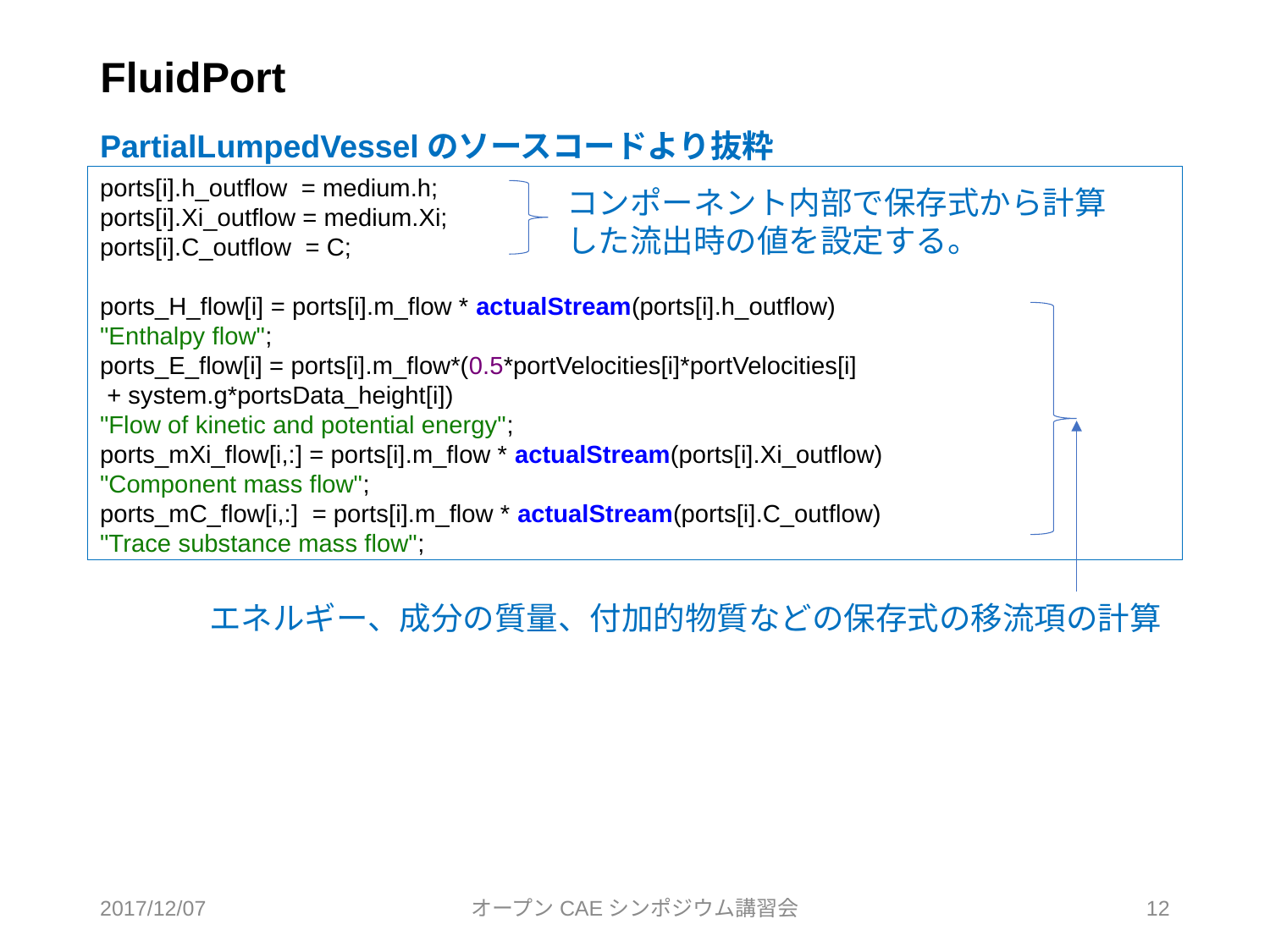

# FluidPort
PartialLumpedVesselのソースコードより抜粋
ports[i].h_outflow  = medium.h;
ports[i].Xi_outflow = medium.Xi;
ports[i].C_outflow  = C;

ports_H_flow[i] = ports[i].m_flow * actualStream(ports[i].h_outflow)
"Enthalpy flow";
ports_E_flow[i] = ports[i].m_flow*(0.5*portVelocities[i]*portVelocities[i]
 + system.g*portsData_height[i])
"Flow of kinetic and potential energy";
ports_mXi_flow[i,:] = ports[i].m_flow * actualStream(ports[i].Xi_outflow)
"Component mass flow";
ports_mC_flow[i,:]  = ports[i].m_flow * actualStream(ports[i].C_outflow)
"Trace substance mass flow";

コンポーネント内部で保存式から計算した流出時の値を設定する。

エネルギー、成分の質量、付加的物質などの保存式の移流項の計算
2017/12/07
オープンCAEシンポジウム講習会
12